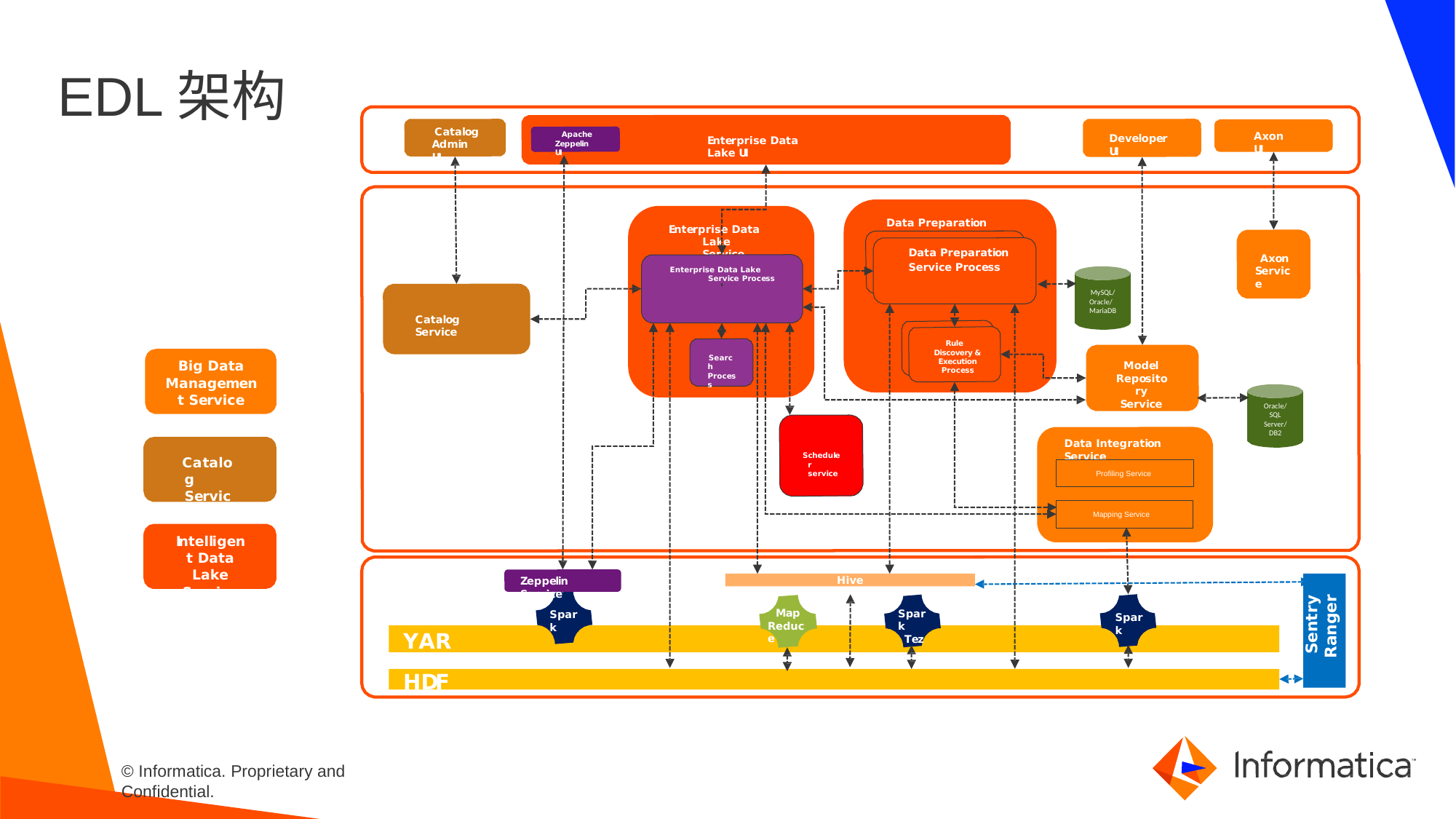

# EDL架构

Catalog Admin UI

Axon UI
Apache Zeppelin UI
Developer UI
Enterprise Data Lake UI

Data Preparation Service
Enterprise Data Lake Service

Data Preparation
Axon Service

Process

Service Process
Enterprise Data Lake Service Process

MySQL/ Oracle/ MariaDB

Catalog Service

Rule Discovery & Execution Process

Search Process
Big Data Management Service
Model Repository Service

Oracle/ SQL
Server/ DB2

Data Integration Service
Scheduler service
Catalog Service

Profiling Service

Mapping Service

Intelligent Data Lake Service

Hive

Zeppelin Service

Sentry Ranger

Map Reduce
Spark
Tez
Spark
Spark

YARN

HDFS

4
© Informatica. Proprietary and Confidential.